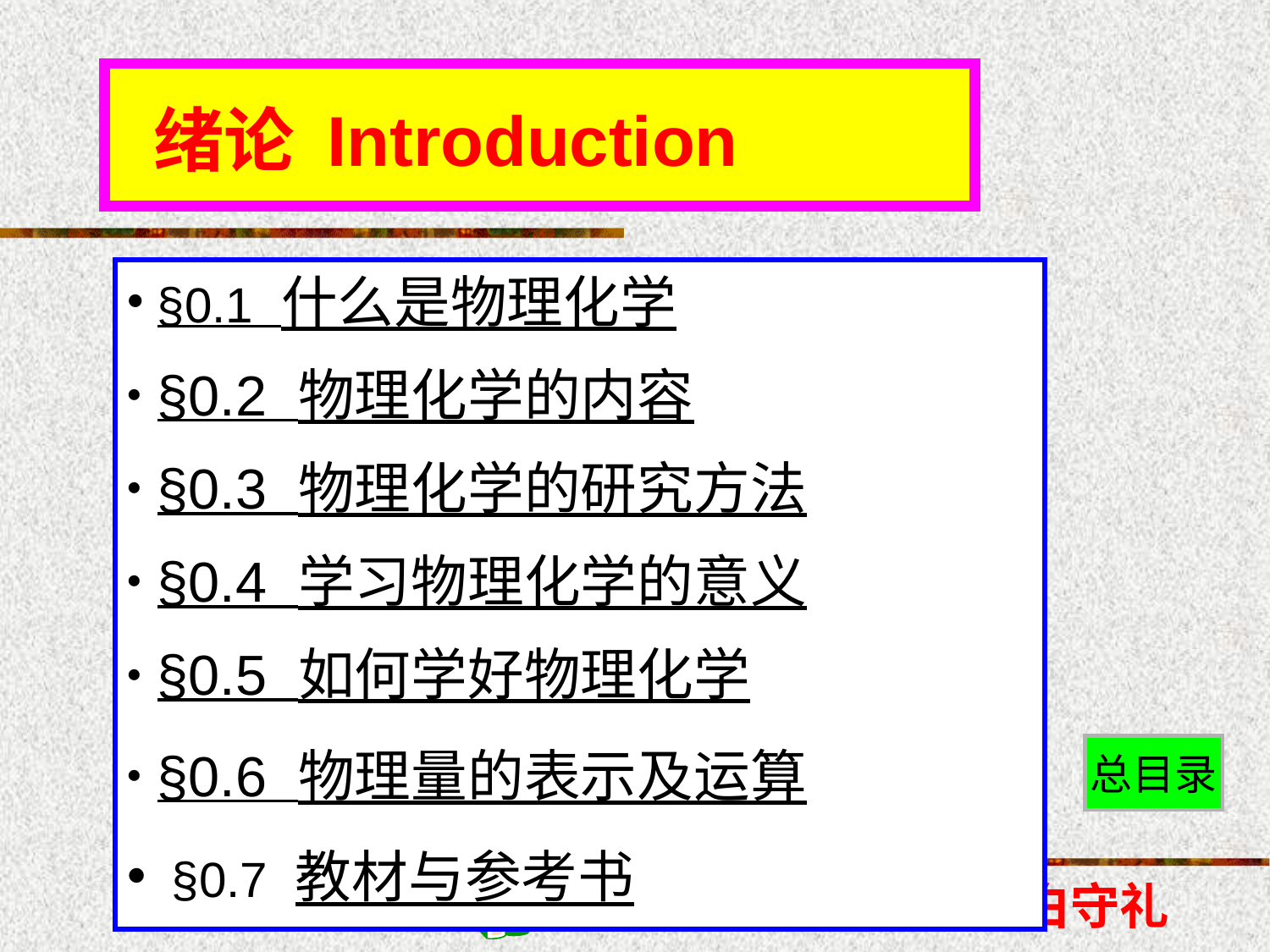

绪论 Introduction
§0.1  什么是物理化学
§0.2  物理化学的内容
§0.3  物理化学的研究方法
§0.4  学习物理化学的意义
§0.5  如何学好物理化学
§0.6  物理量的表示及运算
 §0.7  教材与参考书
总目录